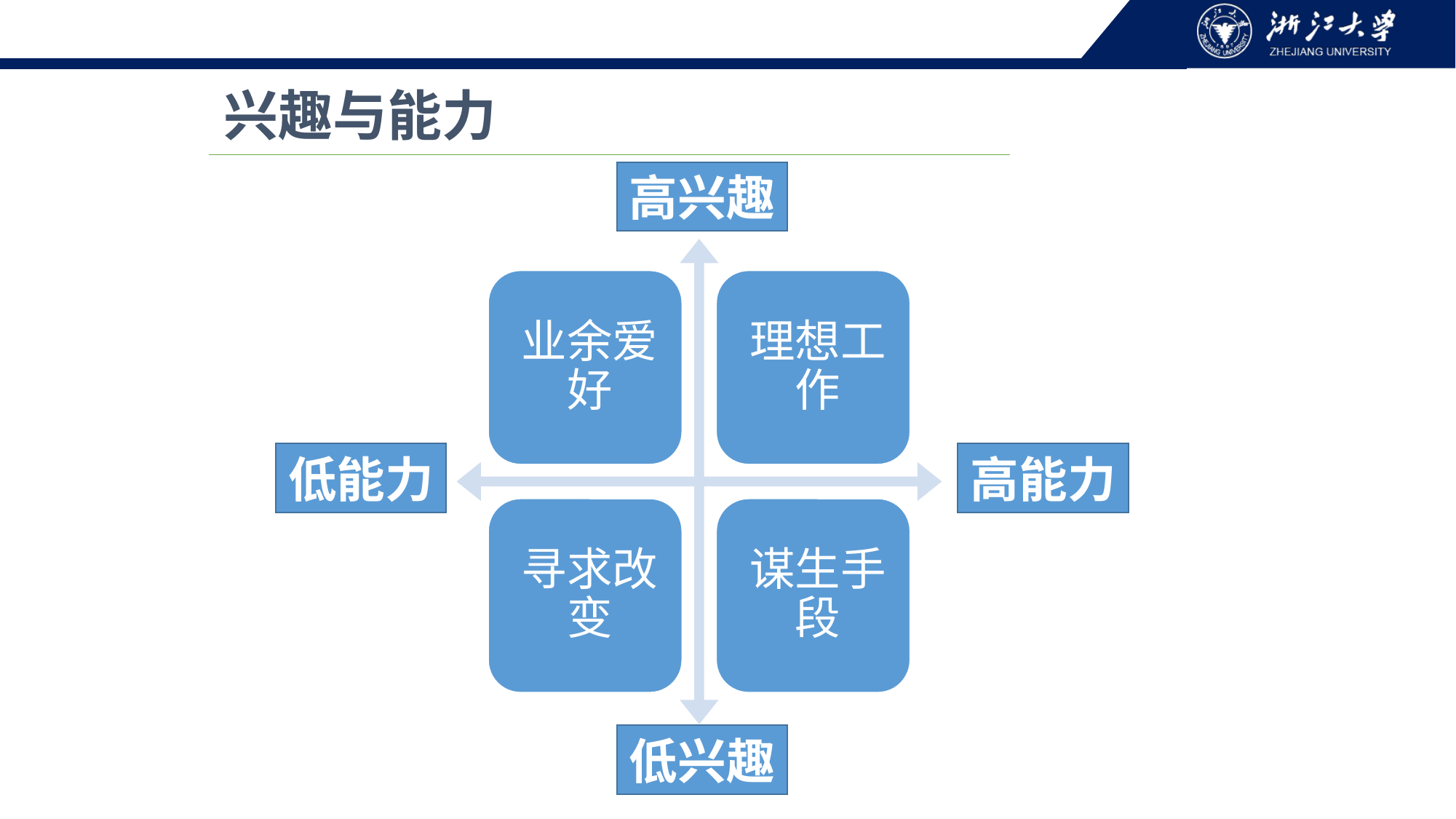

兴趣与能力
高兴趣
业余爱好
理想工作
寻求改变
谋生手段

低能力
高能力
低兴趣